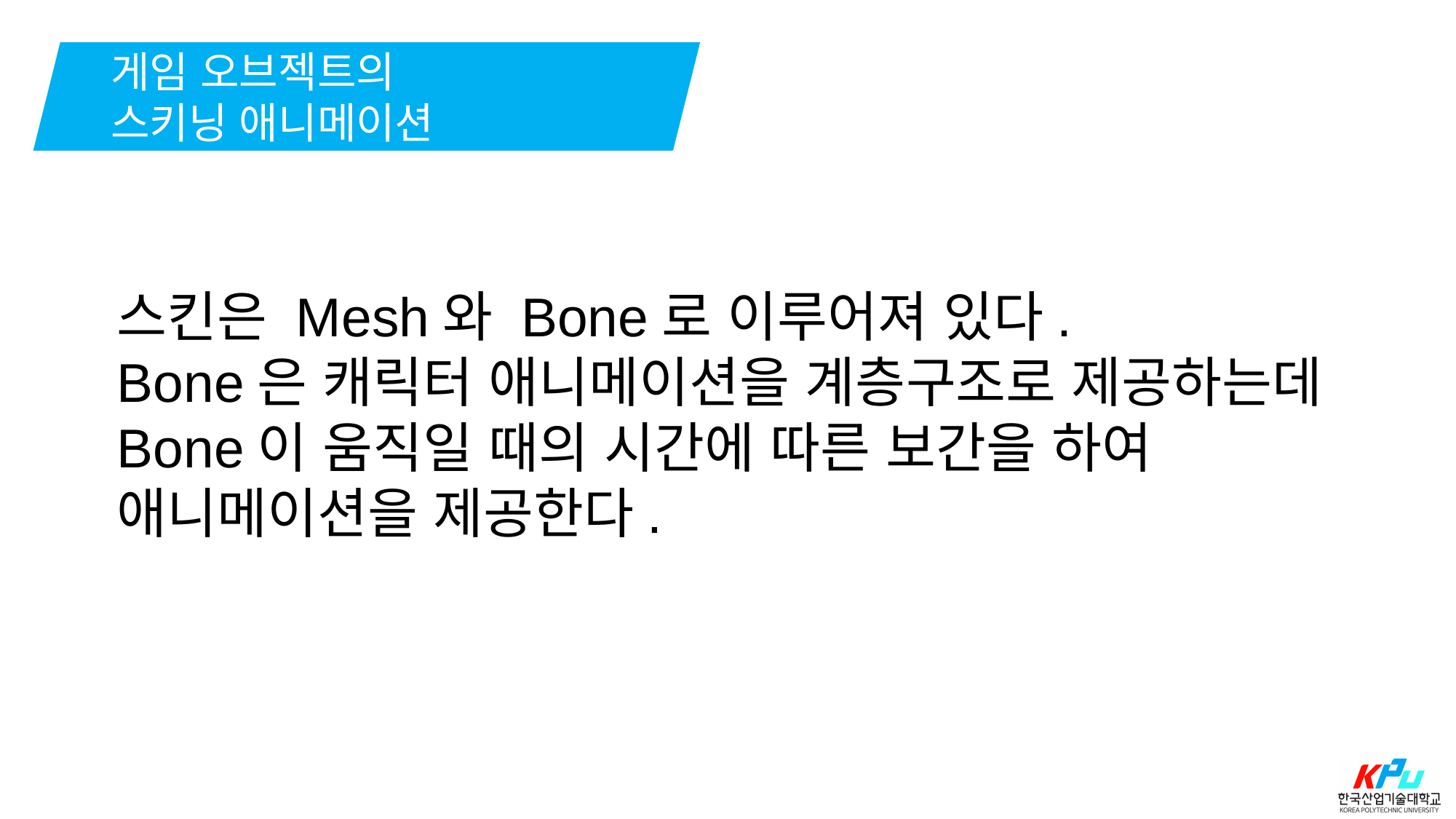

게임 오브젝트의
스키닝 애니메이션
스킨은 Mesh와 Bone로 이루어져 있다.
Bone은 캐릭터 애니메이션을 계층구조로 제공하는데
Bone이 움직일 때의 시간에 따른 보간을 하여 애니메이션을 제공한다.